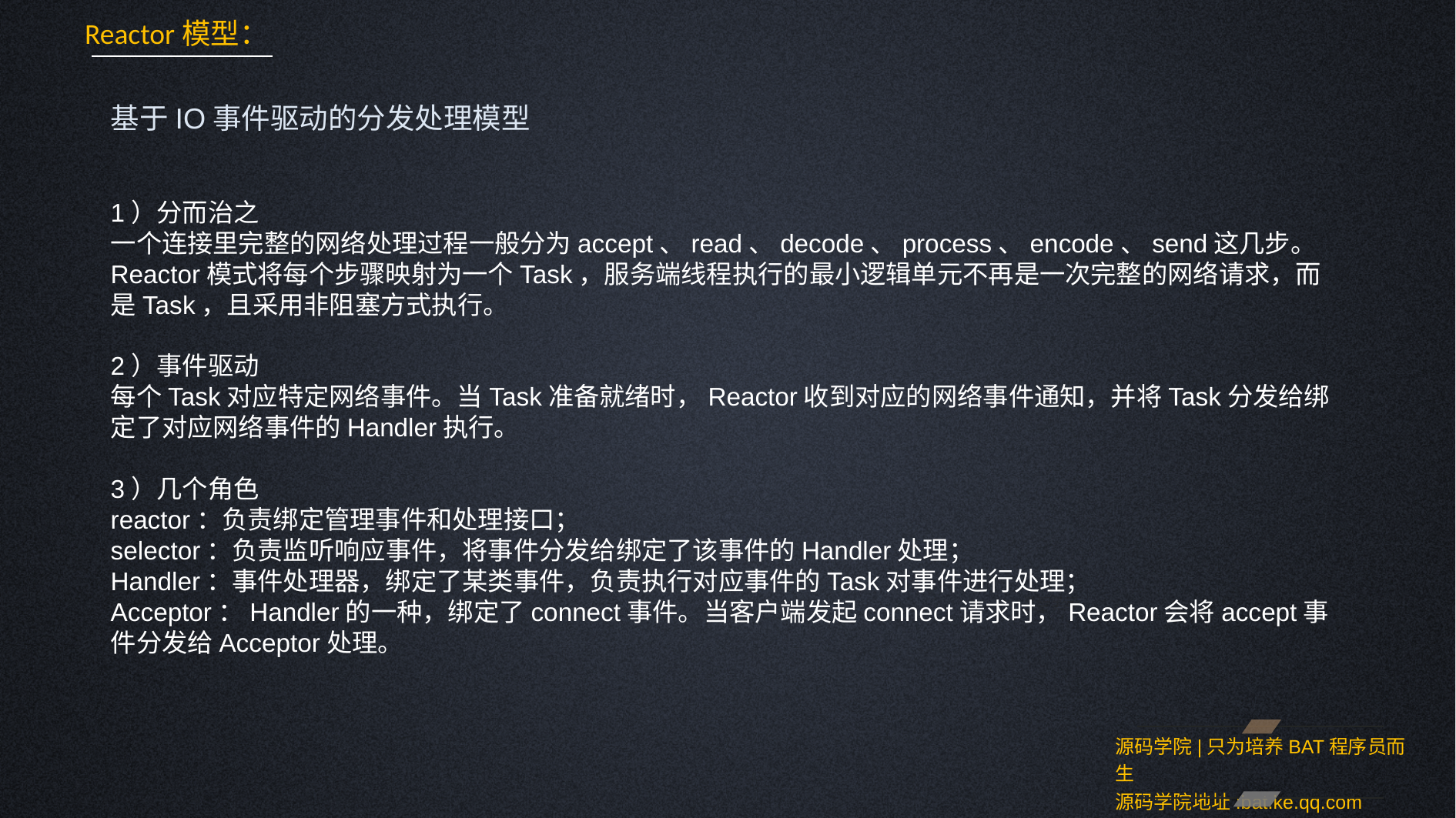

Reactor模型：
基于IO事件驱动的分发处理模型
1）分而治之
一个连接里完整的网络处理过程一般分为accept、read、decode、process、encode、send这几步。
Reactor模式将每个步骤映射为一个Task，服务端线程执行的最小逻辑单元不再是一次完整的网络请求，而是Task，且采用非阻塞方式执行。

2）事件驱动
每个Task对应特定网络事件。当Task准备就绪时，Reactor收到对应的网络事件通知，并将Task分发给绑定了对应网络事件的Handler执行。

3）几个角色
reactor：负责绑定管理事件和处理接口；
selector：负责监听响应事件，将事件分发给绑定了该事件的Handler处理；
Handler：事件处理器，绑定了某类事件，负责执行对应事件的Task对事件进行处理；
Acceptor：Handler的一种，绑定了connect事件。当客户端发起connect请求时，Reactor会将accept事件分发给Acceptor处理。

源码学院|只为培养BAT程序员而生
源码学院地址:bat.ke.qq.com